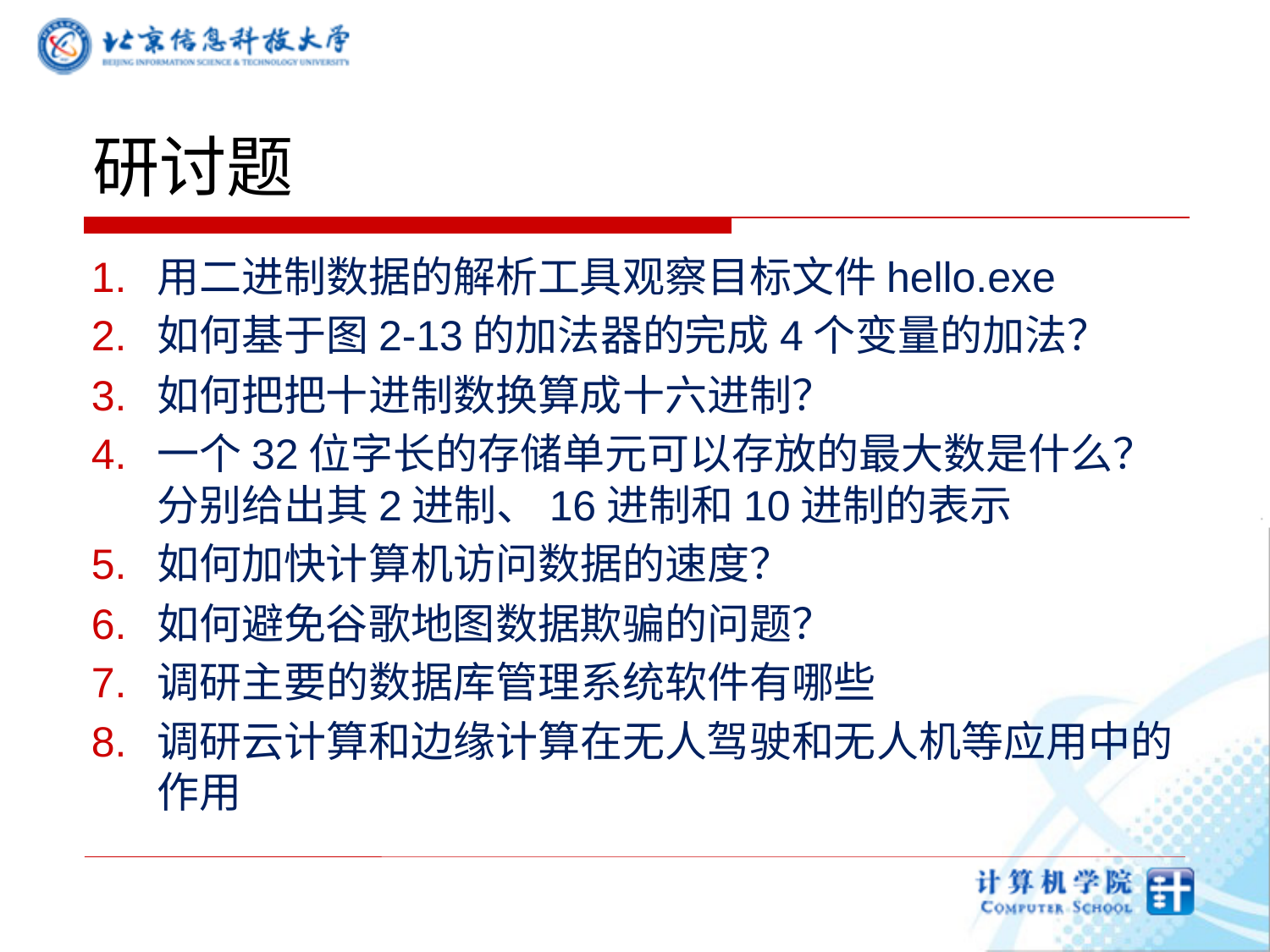

# 研讨题
用二进制数据的解析工具观察目标文件hello.exe
如何基于图2-13的加法器的完成4个变量的加法？
如何把把十进制数换算成十六进制？
一个32位字长的存储单元可以存放的最大数是什么？分别给出其2进制、16进制和10进制的表示
如何加快计算机访问数据的速度？
如何避免谷歌地图数据欺骗的问题？
调研主要的数据库管理系统软件有哪些
调研云计算和边缘计算在无人驾驶和无人机等应用中的作用